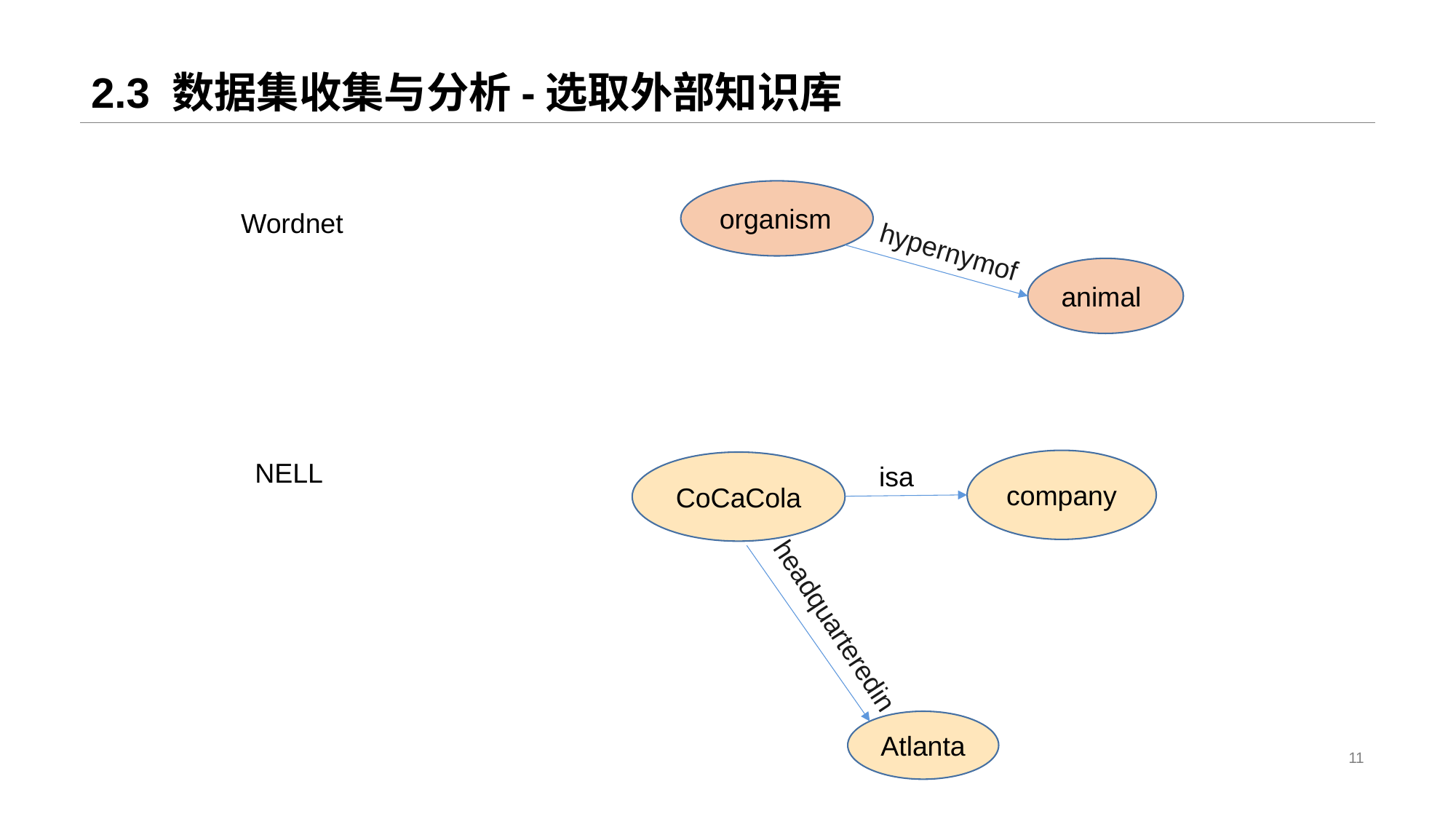

# 2.3 数据集收集与分析-选取外部知识库
organism
Wordnet
hypernymof
animal
NELL
company
CoCaCola
isa
headquarteredin
Atlanta
11